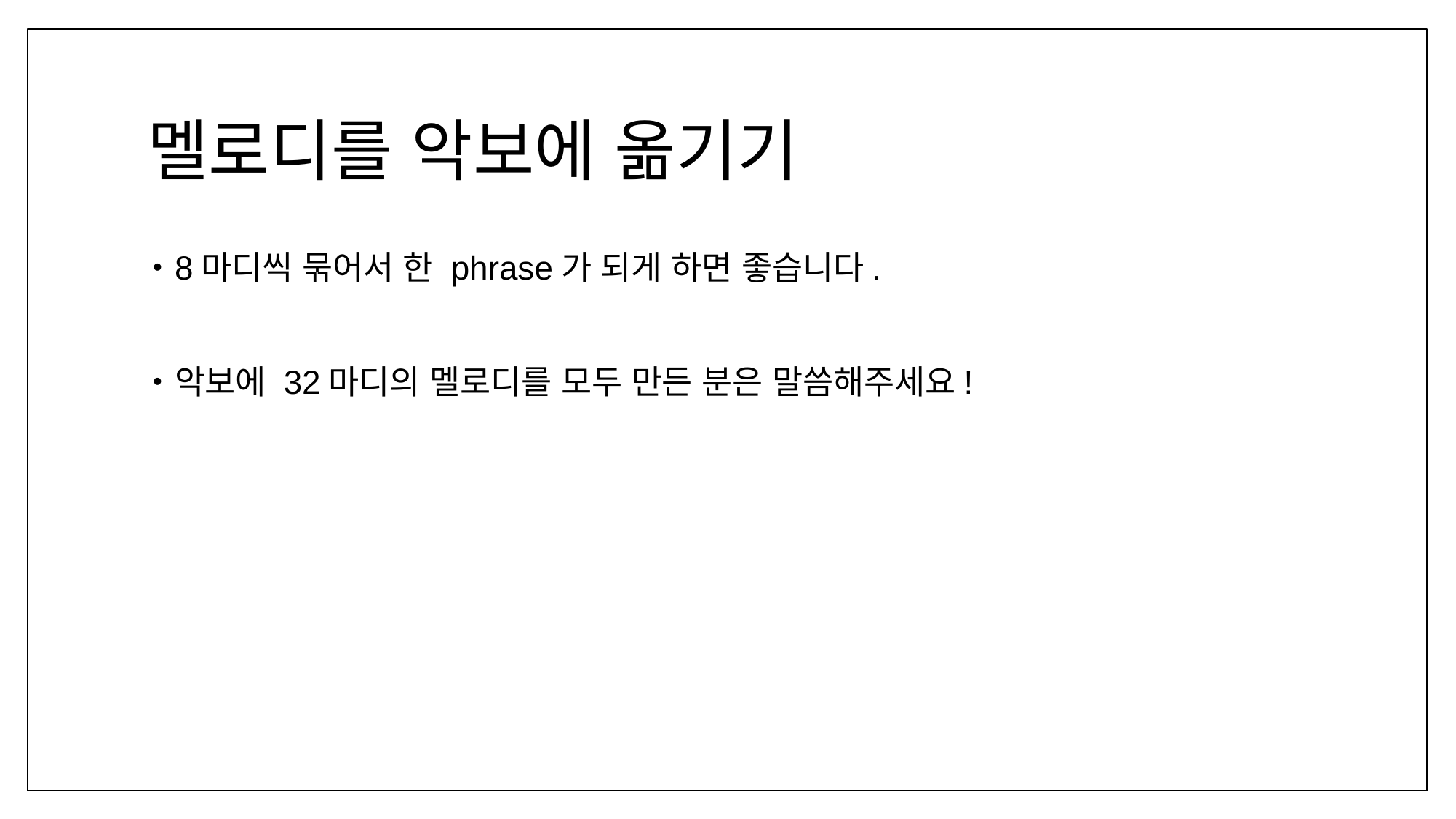

# 멜로디를 악보에 옮기기
8마디씩 묶어서 한 phrase가 되게 하면 좋습니다.

악보에 32마디의 멜로디를 모두 만든 분은 말씀해주세요!